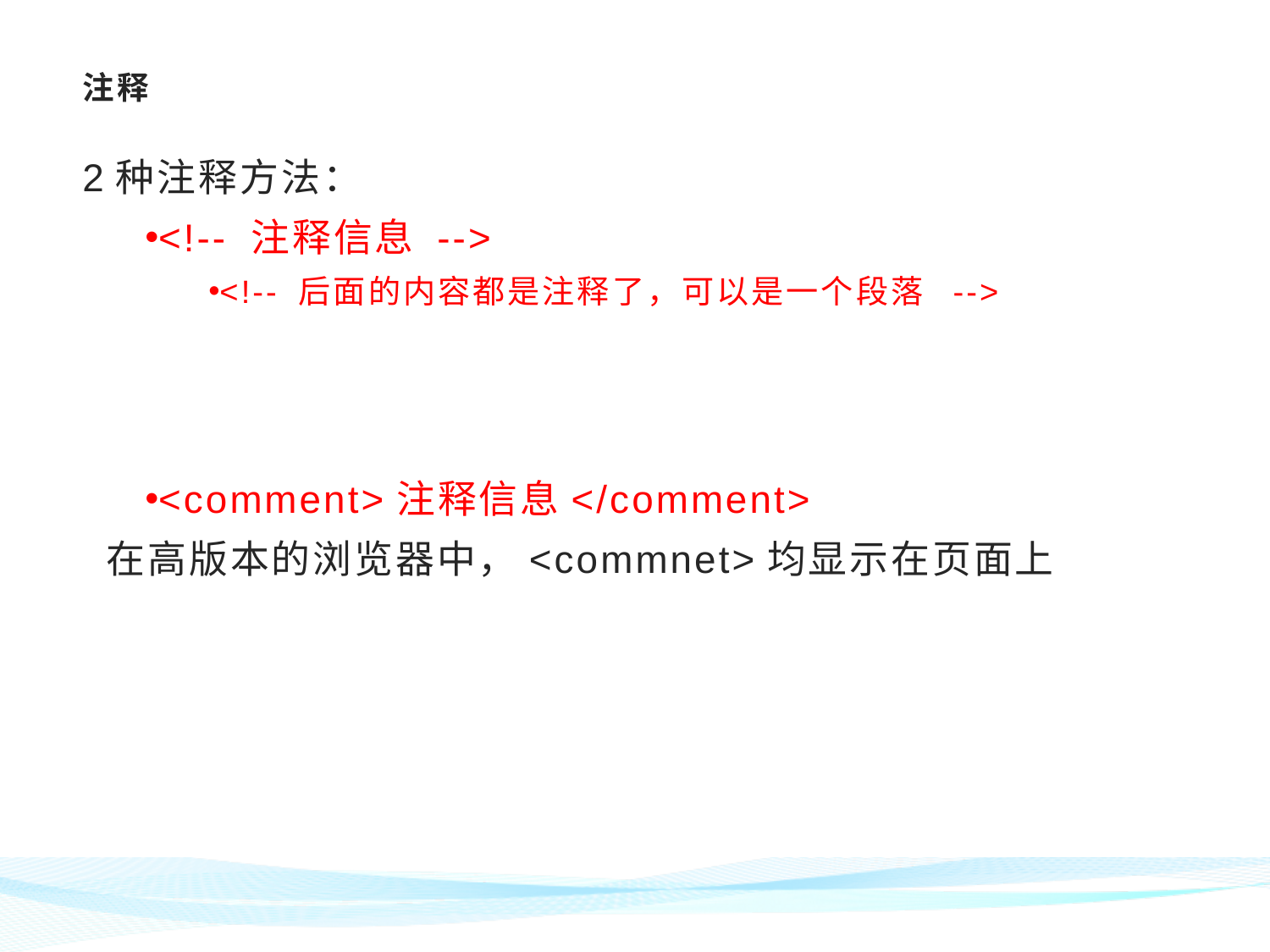

# 注释
2种注释方法：
<!-- 注释信息 -->
<!-- 后面的内容都是注释了，可以是一个段落  -->

<comment>注释信息</comment>
	在高版本的浏览器中，<commnet>均显示在页面上